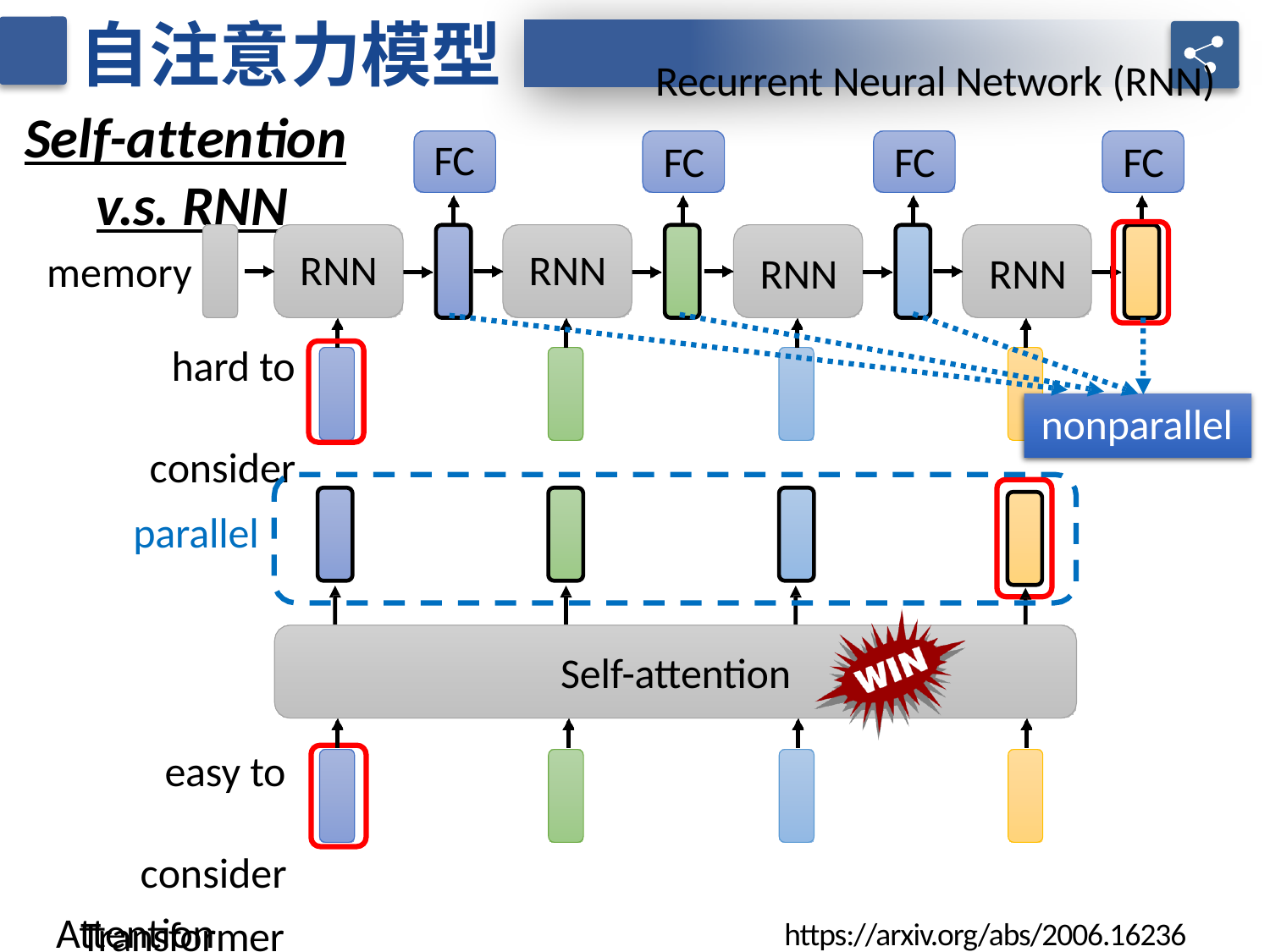

自注意力模型

Recurrent Neural Network (RNN)
FC	FC	FC

RNN	RNN
Self-attention  v.s. RNN

FC

RNN
RNN
memory

hard to  consider

nonparallel

parallel

Self-attention

easy to  consider
Transformers are RNNs: Fast Autoregressive Transformers with Linear

Attention
https://arxiv.org/abs/2006.16236